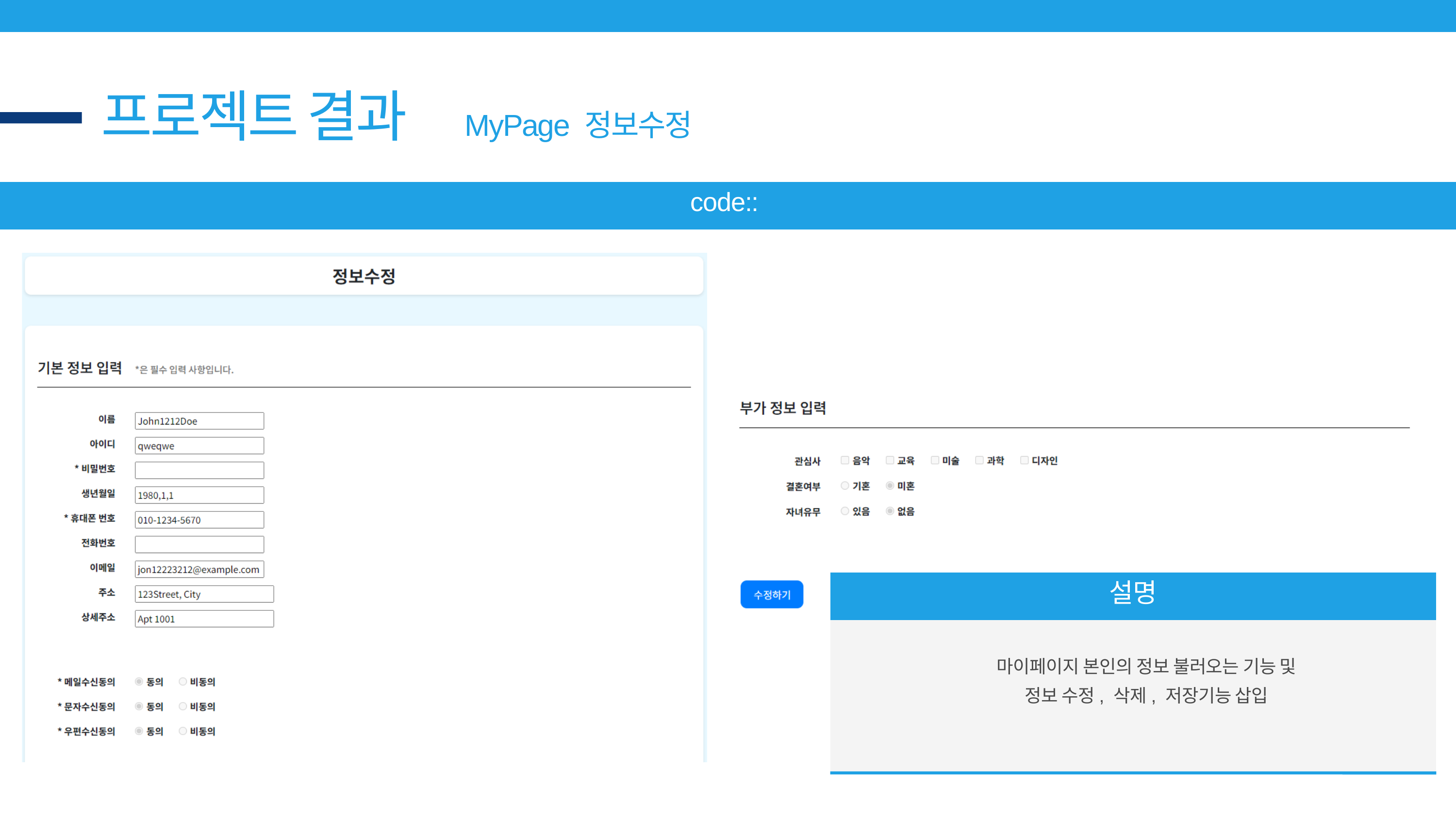

프로젝트 결과
MyPage 정보수정

code::

설명

마이페이지 본인의 정보 불러오는 기능 및
정보 수정, 삭제, 저장기능 삽입